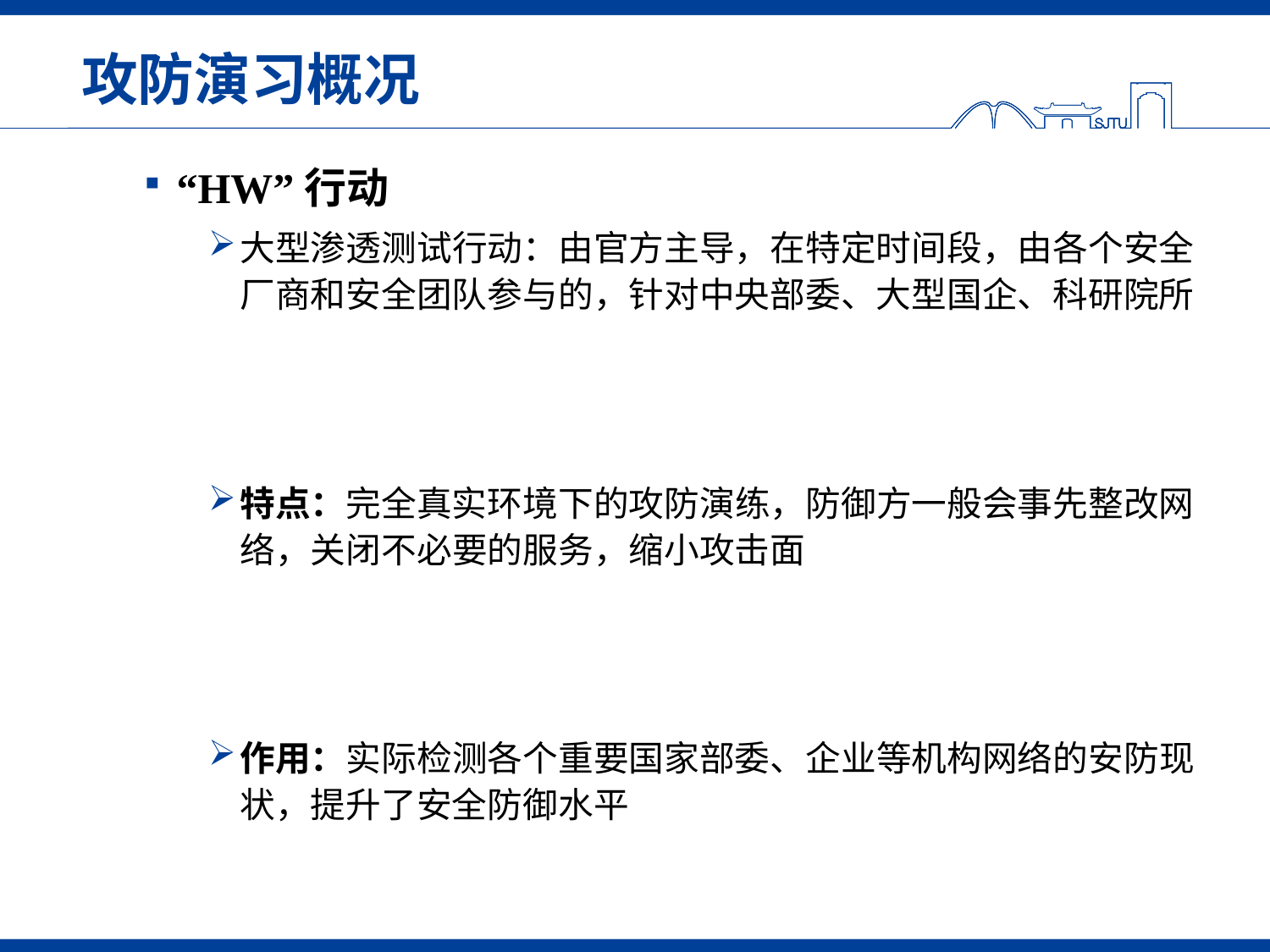

# 攻防演习概况
“HW”行动
大型渗透测试行动：由官方主导，在特定时间段，由各个安全厂商和安全团队参与的，针对中央部委、大型国企、科研院所

特点：完全真实环境下的攻防演练，防御方一般会事先整改网络，关闭不必要的服务，缩小攻击面

作用：实际检测各个重要国家部委、企业等机构网络的安防现状，提升了安全防御水平